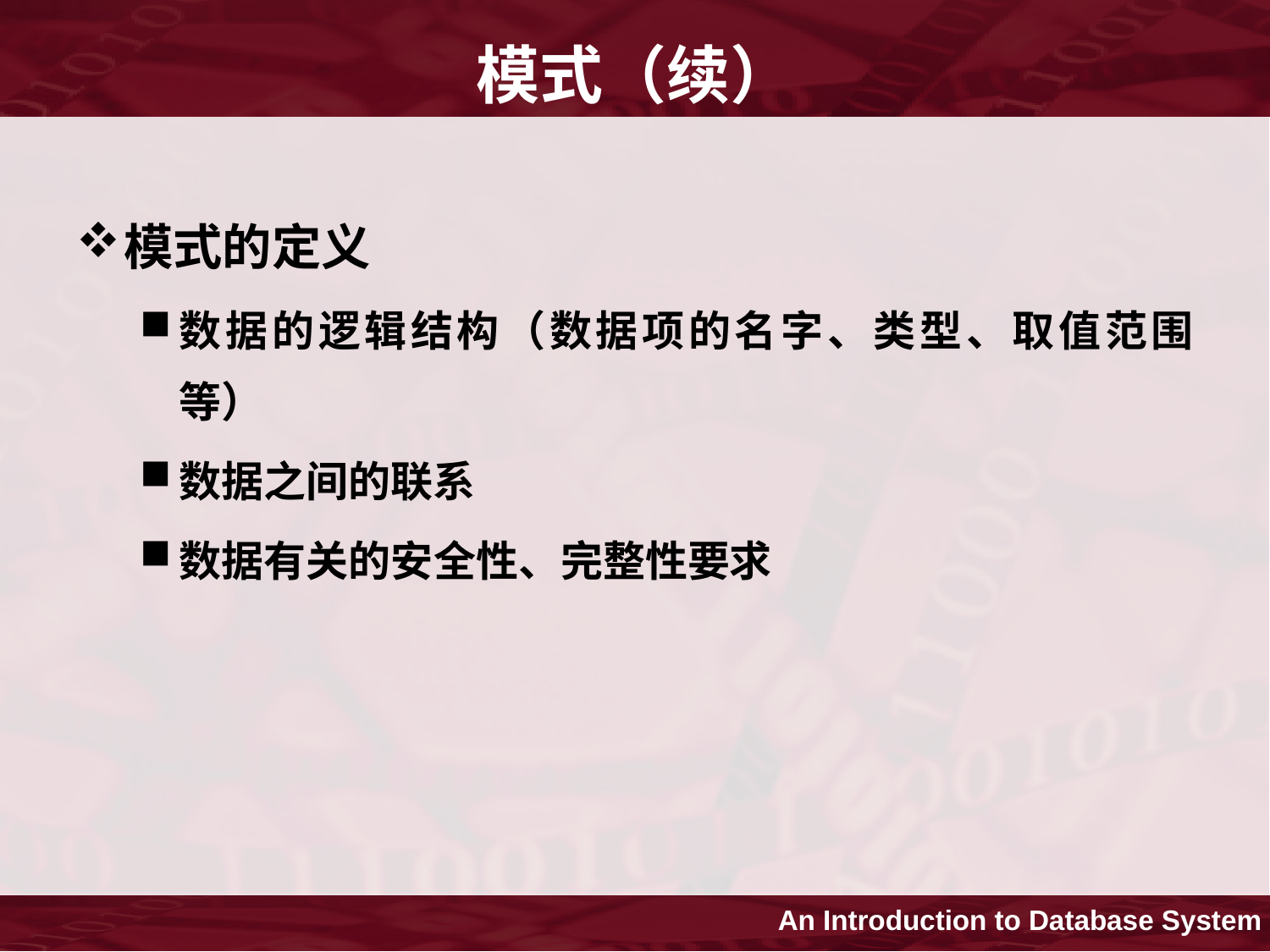

# 模式（续）
模式的定义
数据的逻辑结构（数据项的名字、类型、取值范围等）
数据之间的联系
数据有关的安全性、完整性要求